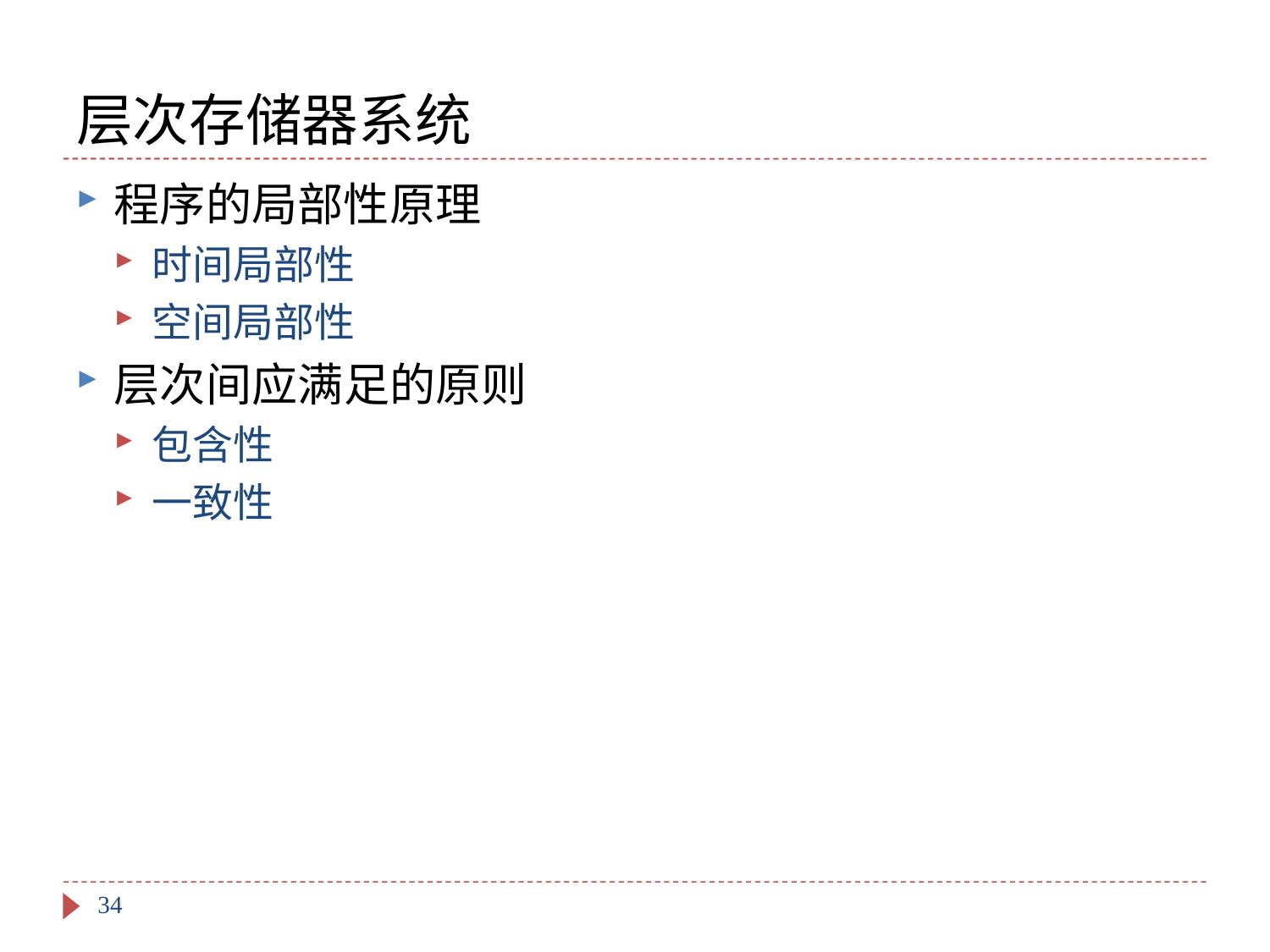

# 层次存储器系统
程序的局部性原理
时间局部性
空间局部性
层次间应满足的原则
包含性
一致性

34